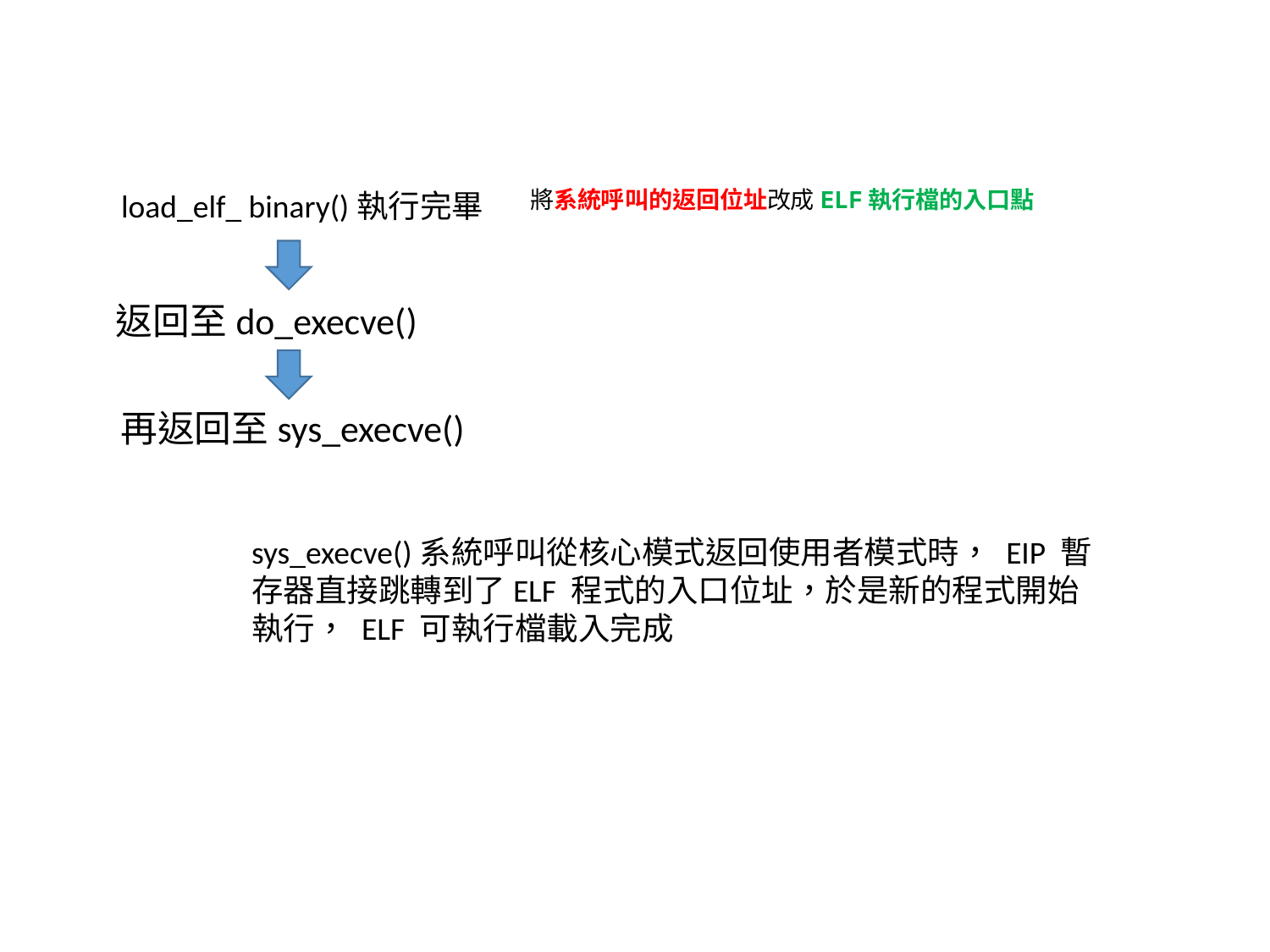

將系統呼叫的返回位址改成ELF執行檔的入口點
load_elf_ binary()執行完畢

返回至do_execve()

再返回至sys_execve()
sys_execve()系統呼叫從核心模式返回使用者模式時， EIP 暫存器直接跳轉到了ELF 程式的入口位址，於是新的程式開始執行， ELF 可執行檔載入完成